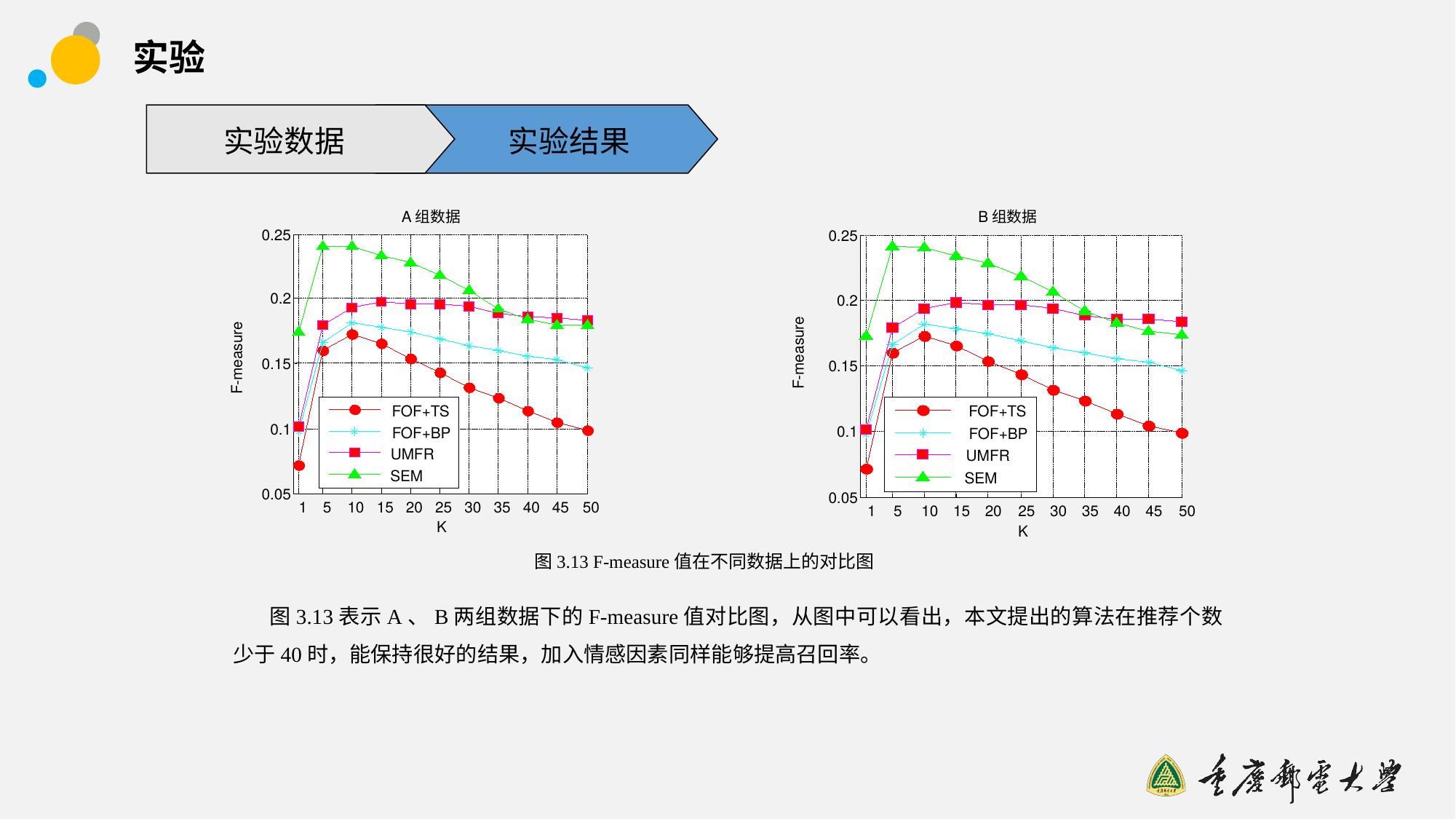

# 实验

实验数据

实验结果

A组数据
0.25

0.2

F-measure

0.15

FOF+TS

0.1

FOF+BP

UMFR

SEM

0.05

1
5
10
15
20
25
30
35
40
45
50
K

B组数据
0.25

0.2

F-measure

0.15

FOF+TS

0.1

FOF+BP

UMFR

SEM

0.05

1
5
10
15
20
25
30
35
40
45
50
K
图3.13 F-measure值在不同数据上的对比图
图3.13表示A、B两组数据下的F-measure值对比图，从图中可以看出，本文提出的算法在推荐个数少于40时，能保持很好的结果，加入情感因素同样能够提高召回率。